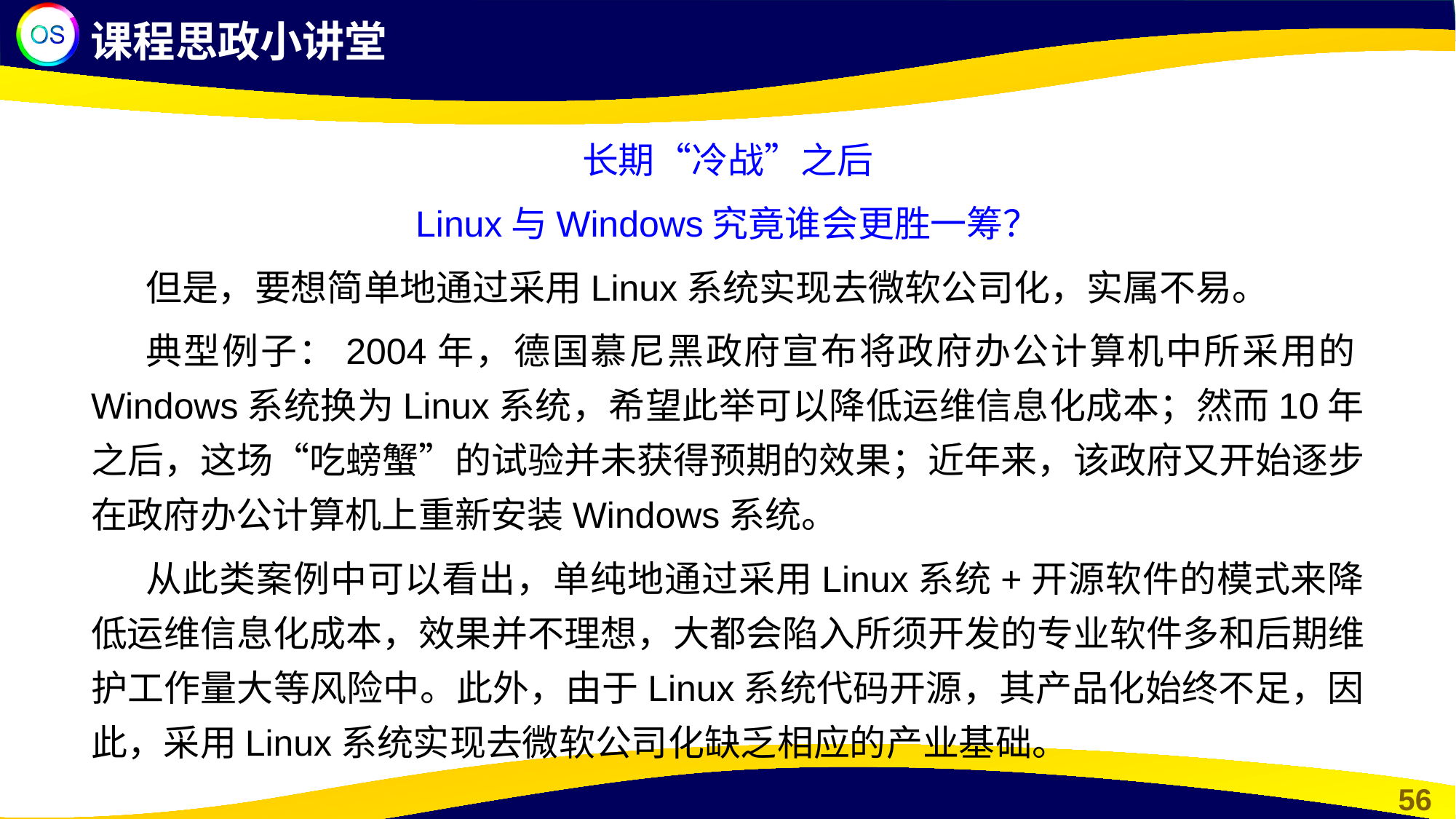

课程思政小讲堂
长期“冷战”之后
Linux与Windows究竟谁会更胜一筹？
但是，要想简单地通过采用Linux系统实现去微软公司化，实属不易。
典型例子：2004年，德国慕尼黑政府宣布将政府办公计算机中所采用的Windows系统换为Linux系统，希望此举可以降低运维信息化成本；然而10年之后，这场“吃螃蟹”的试验并未获得预期的效果；近年来，该政府又开始逐步在政府办公计算机上重新安装Windows系统。
从此类案例中可以看出，单纯地通过采用Linux系统+开源软件的模式来降低运维信息化成本，效果并不理想，大都会陷入所须开发的专业软件多和后期维护工作量大等风险中。此外，由于Linux系统代码开源，其产品化始终不足，因此，采用Linux系统实现去微软公司化缺乏相应的产业基础。